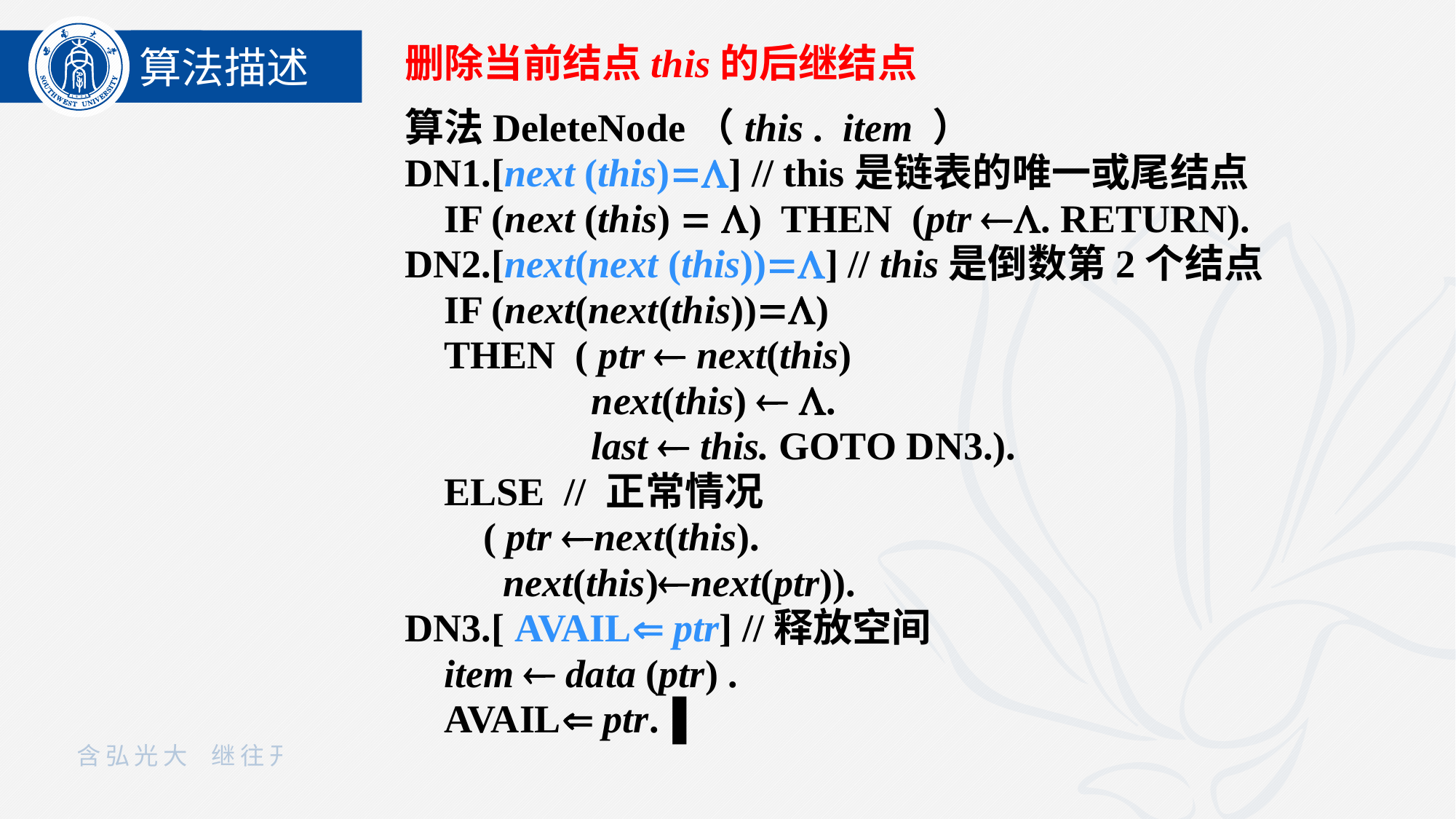

算法描述
删除当前结点this的后继结点
算法DeleteNode（this .  item ）
DN1.[next (this)=Λ] // this是链表的唯一或尾结点
    IF (next (this) = Λ)  THEN  (ptr ←Λ. RETURN).
DN2.[next(next (this))=Λ] // this是倒数第2个结点
    IF (next(next(this))=Λ)
    THEN  ( ptr ← next(this)
                   next(this) ← Λ.
                   last ← this. GOTO DN3.).
    ELSE  // 正常情况
        ( ptr ←next(this).
          next(this)←next(ptr)).
DN3.[ AVAIL⇐ ptr] //释放空间
    item ← data (ptr) .
    AVAIL⇐ ptr.▐